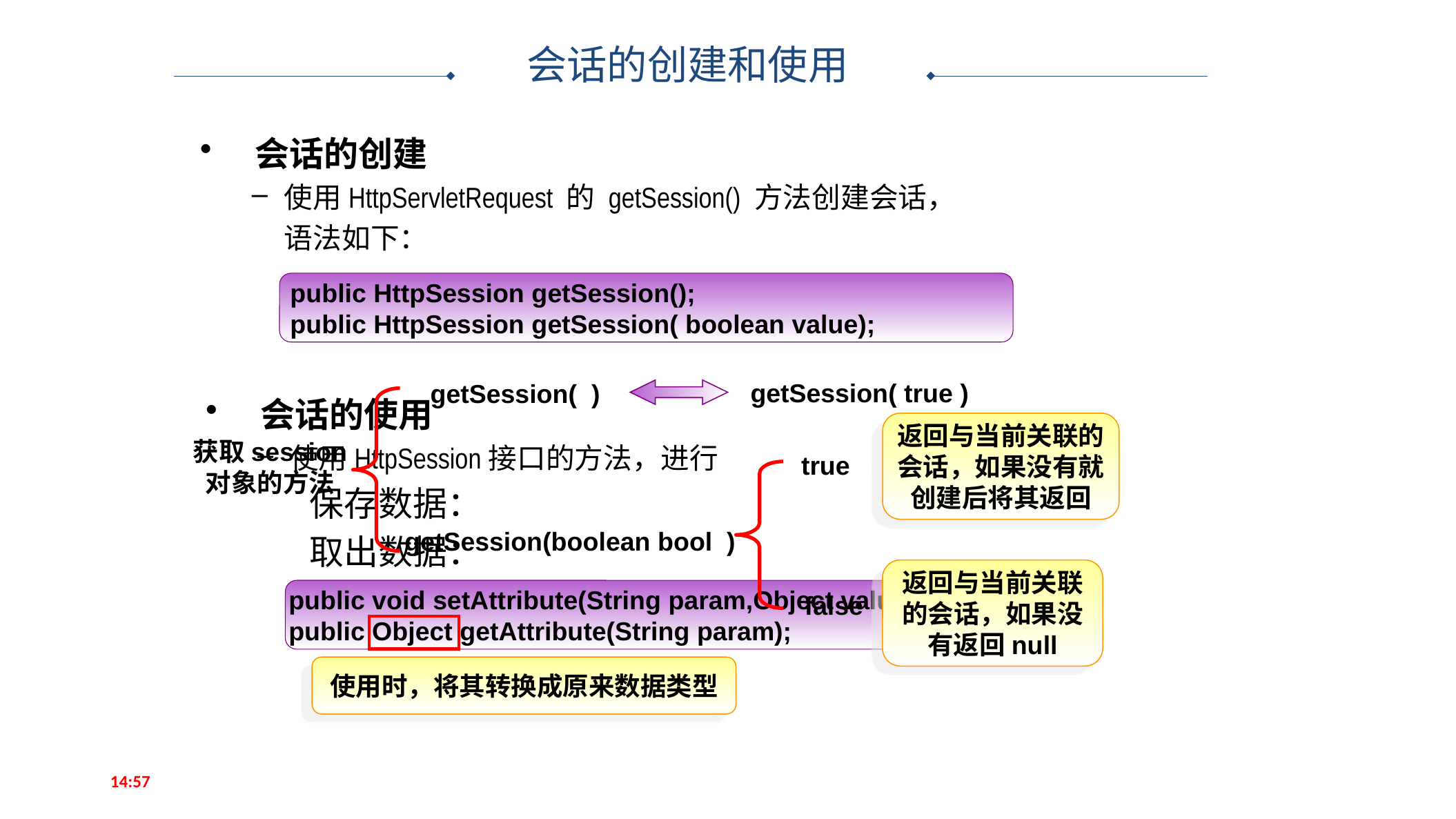

会话的创建和使用
 会话的创建
使用HttpServletRequest 的 getSession() 方法创建会话，
    语法如下：
 public HttpSession getSession();
 public HttpSession getSession( boolean value);

getSession( true )
getSession(  )
 会话的使用
使用HttpSession接口的方法，进行
保存数据：
取出数据：

返回与当前关联的
会话，如果没有就
创建后将其返回
获取session
对象的方法
true

getSession(boolean bool  )
返回与当前关联
的会话，如果没
有返回null
public void setAttribute(String param,Object value);
public Object getAttribute(String param);
false

使用时，将其转换成原来数据类型
14:57